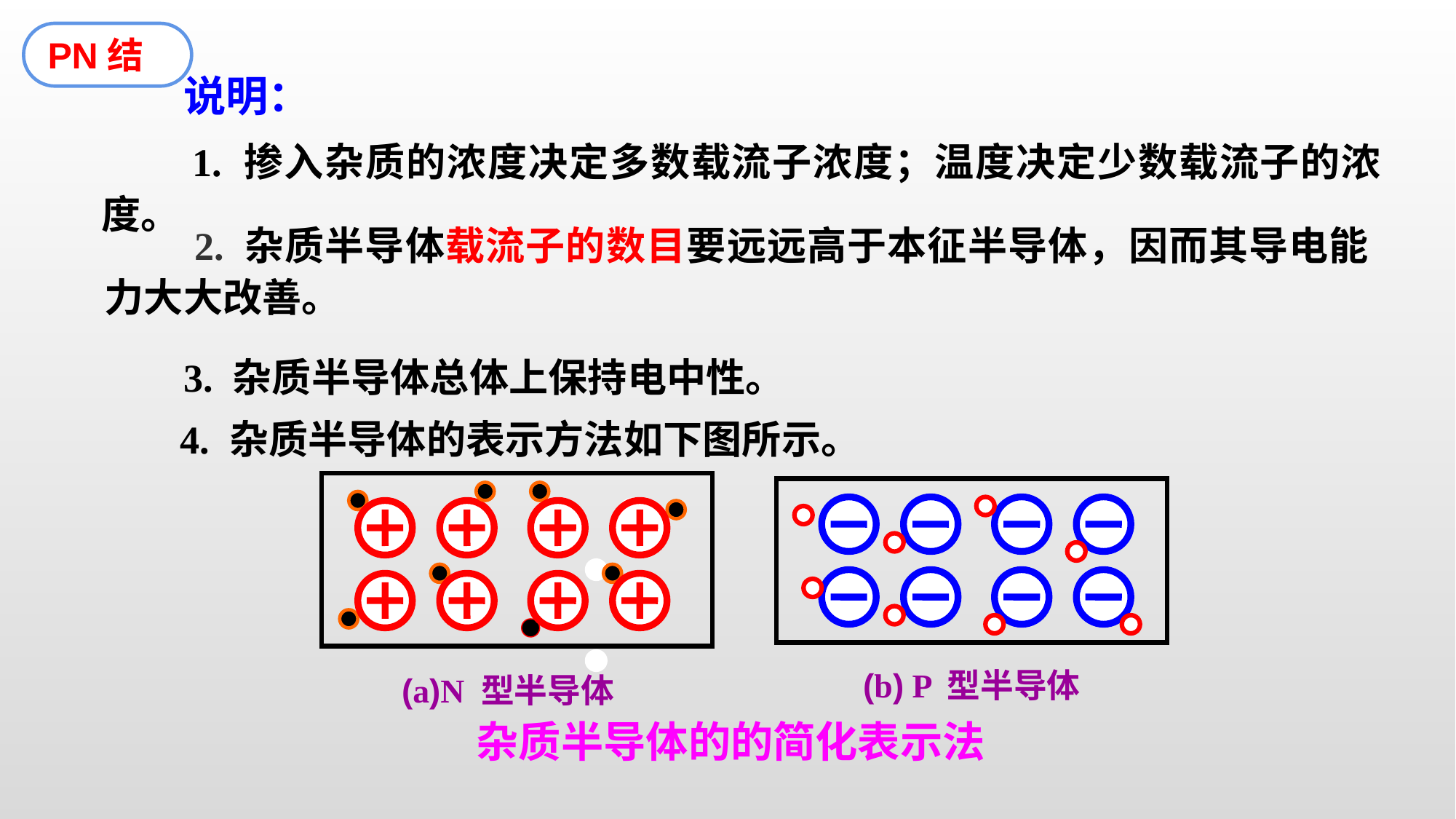

PN结
说明：
　　1. 掺入杂质的浓度决定多数载流子浓度；温度决定少数载流子的浓度。
　　2. 杂质半导体载流子的数目要远远高于本征半导体，因而其导电能力大大改善。
3. 杂质半导体总体上保持电中性。
        4. 杂质半导体的表示方法如下图所示。

(b) P 型半导体
(a)N 型半导体
杂质半导体的的简化表示法